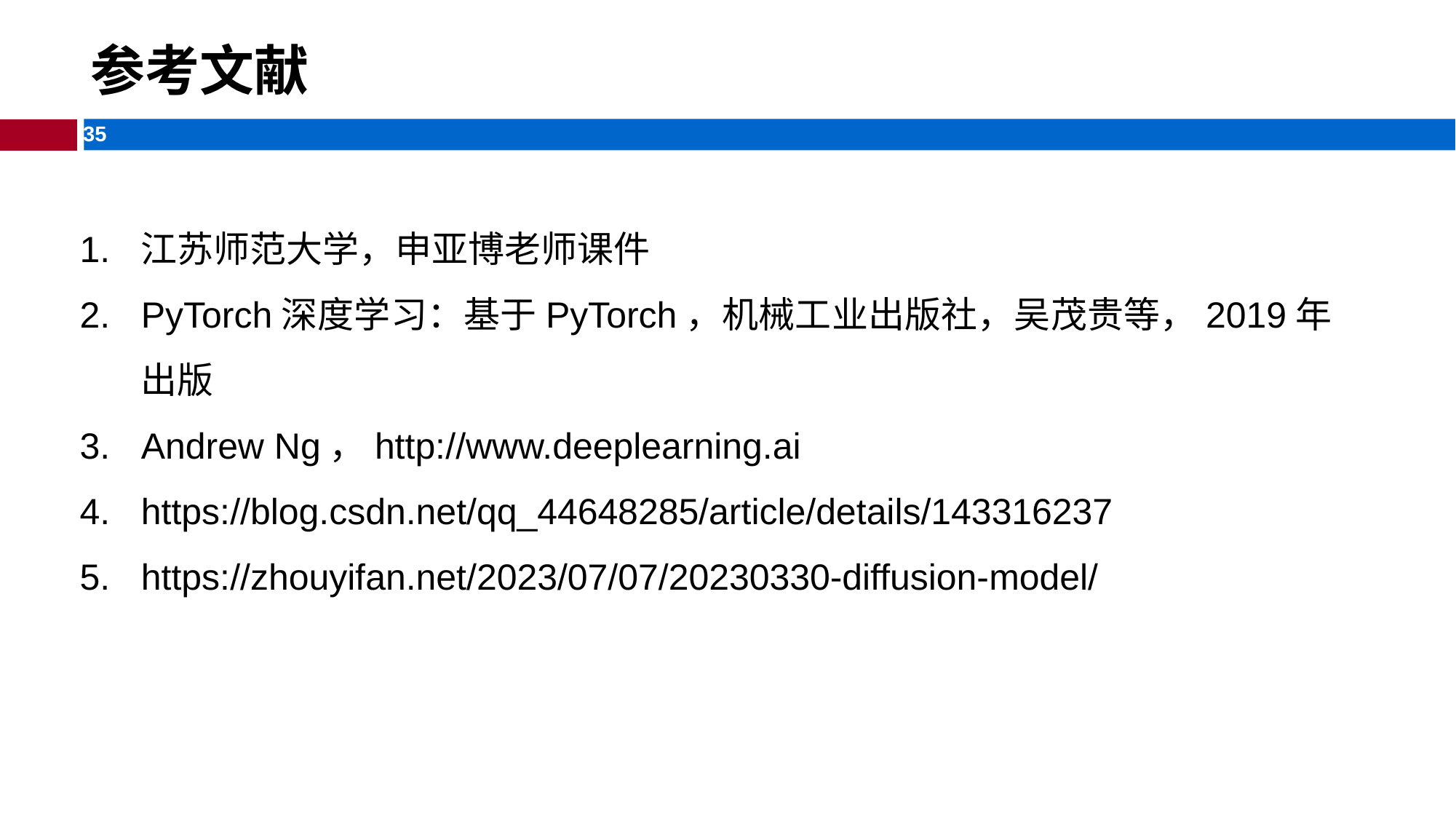

# 参考文献
江苏师范大学，申亚博老师课件
PyTorch深度学习：基于PyTorch，机械工业出版社，吴茂贵等，2019年出版
Andrew Ng，http://www.deeplearning.ai
https://blog.csdn.net/qq_44648285/article/details/143316237
https://zhouyifan.net/2023/07/07/20230330-diffusion-model/